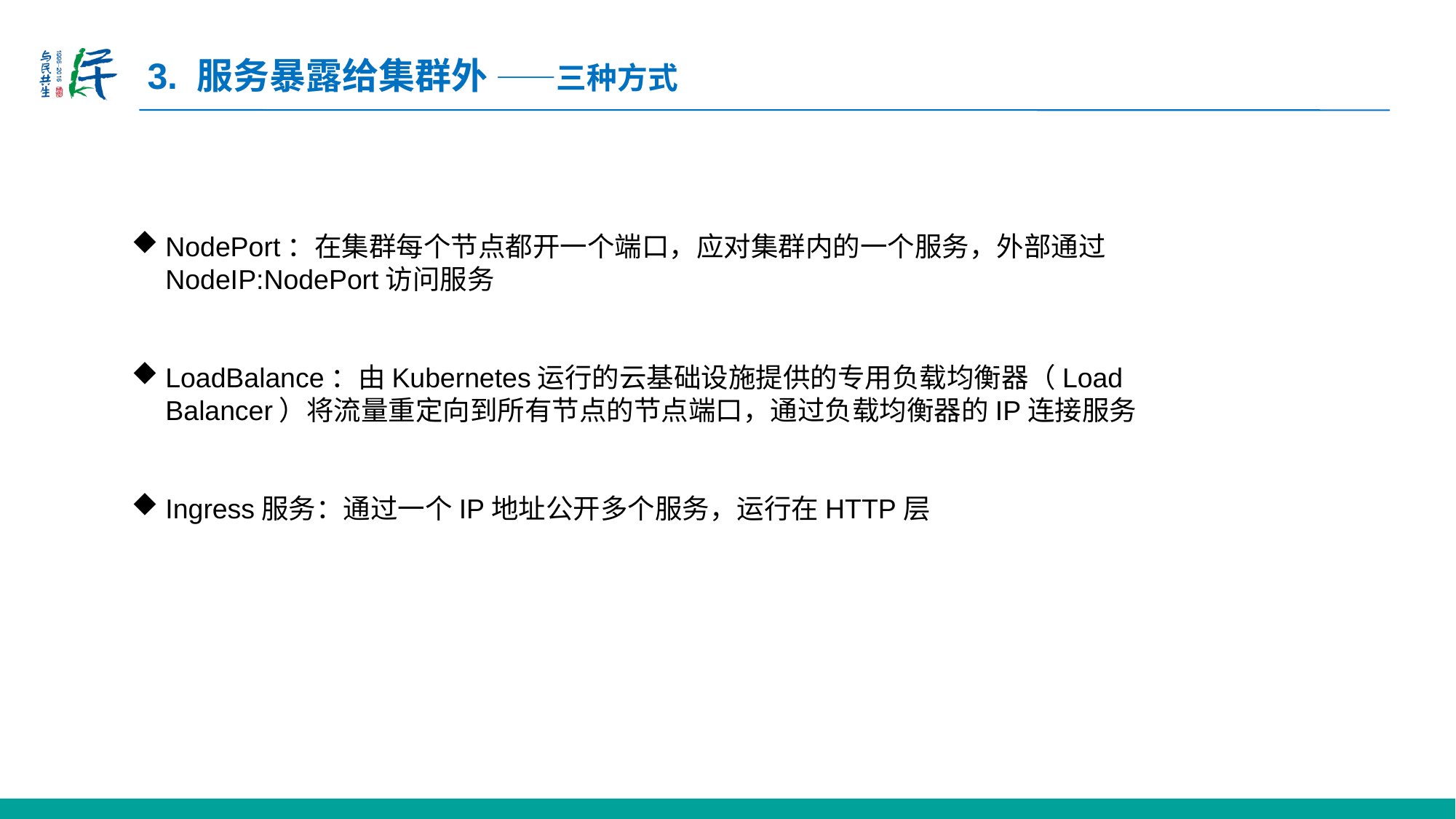

# 3. 服务暴露给集群外 ——三种方式

NodePort：在集群每个节点都开一个端口，应对集群内的一个服务，外部通过NodeIP:NodePort访问服务

LoadBalance：由Kubernetes运行的云基础设施提供的专用负载均衡器（Load Balancer）将流量重定向到所有节点的节点端口，通过负载均衡器的IP连接服务

Ingress服务：通过一个IP地址公开多个服务，运行在HTTP层

13